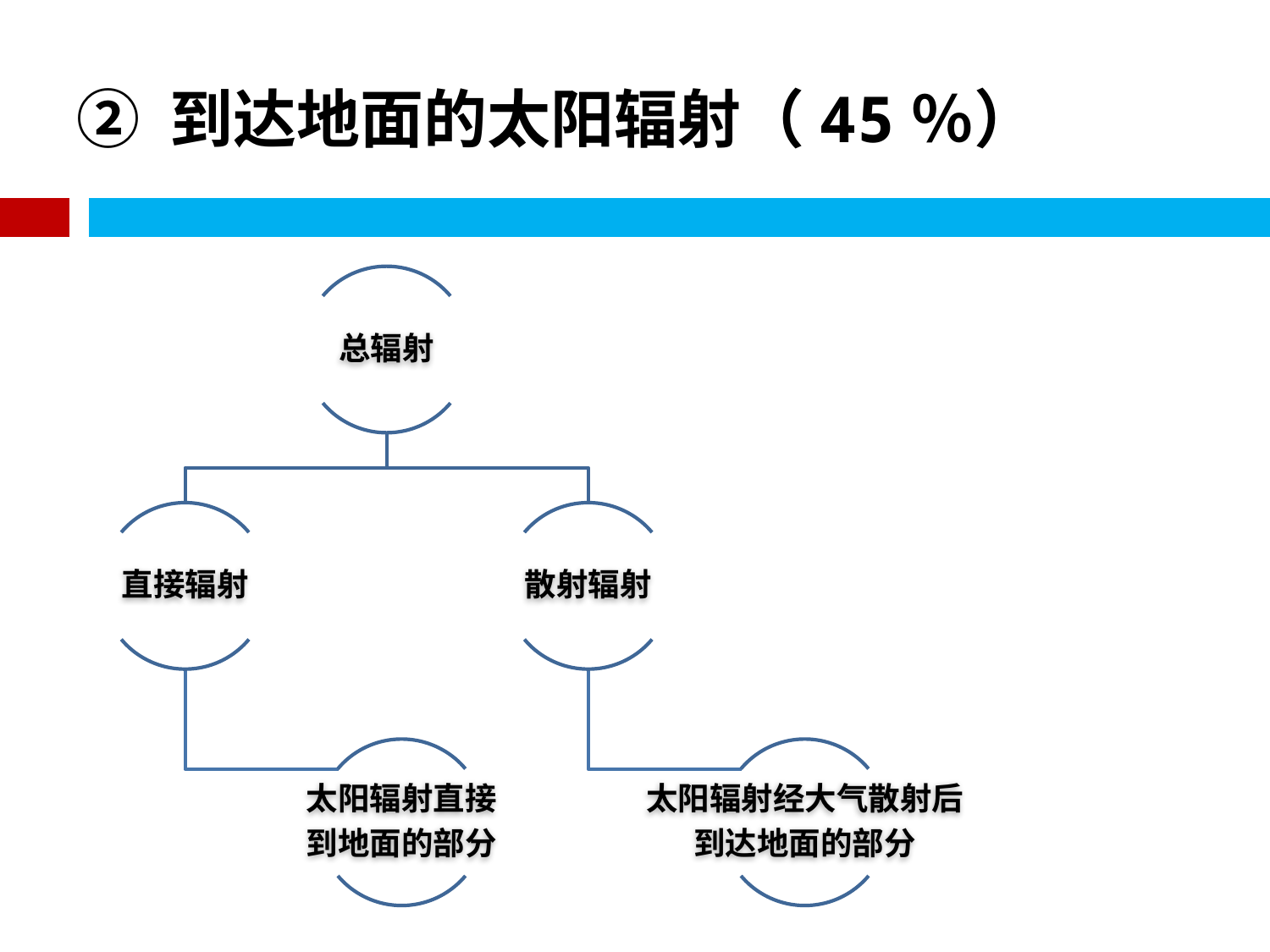

# ② 到达地面的太阳辐射（45％）
总辐射
直接辐射
太阳辐射直接
到地面的部分
散射辐射
太阳辐射经大气散射后
到达地面的部分